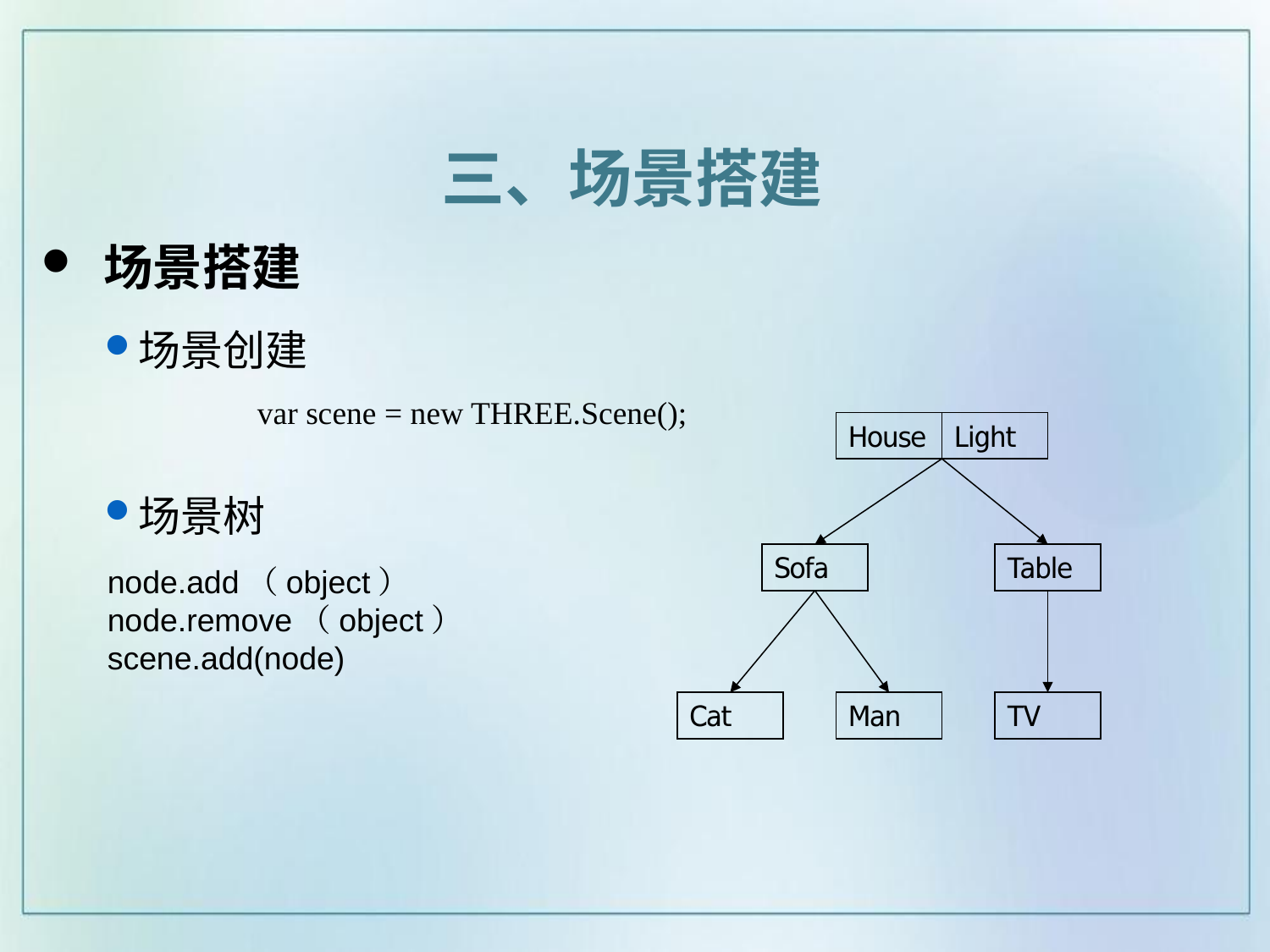

三、场景搭建
 场景搭建
场景创建

场景树

var scene = new THREE.Scene();
House
Light
Sofa
Table
node.add（object）
node.remove（object）
scene.add(node)
Cat
Man
TV